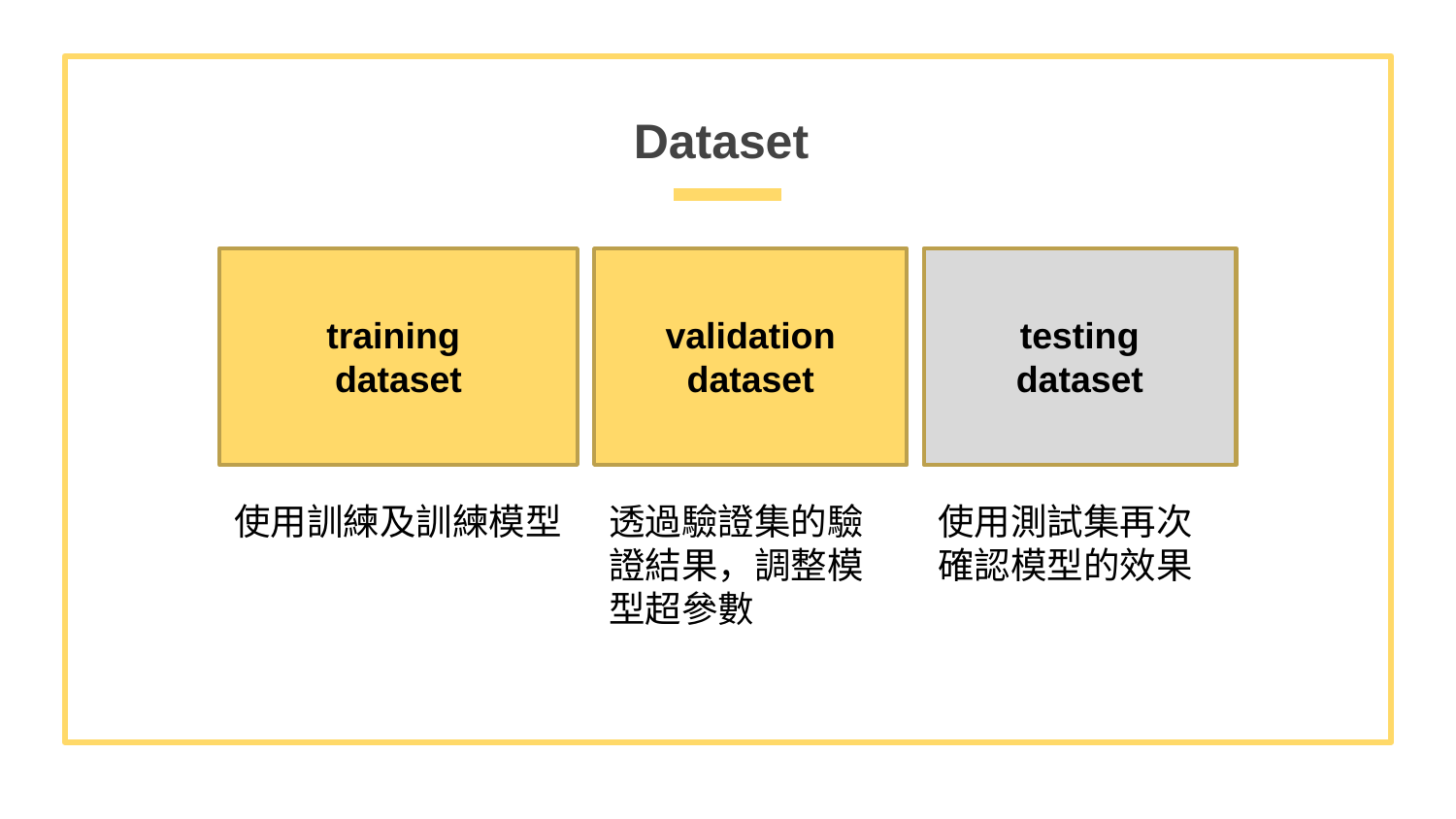

# Dataset

validation
dataset
training
dataset
testing
dataset
透過驗證集的驗證結果，調整模型超參數
使用測試集再次確認模型的效果
使用訓練及訓練模型